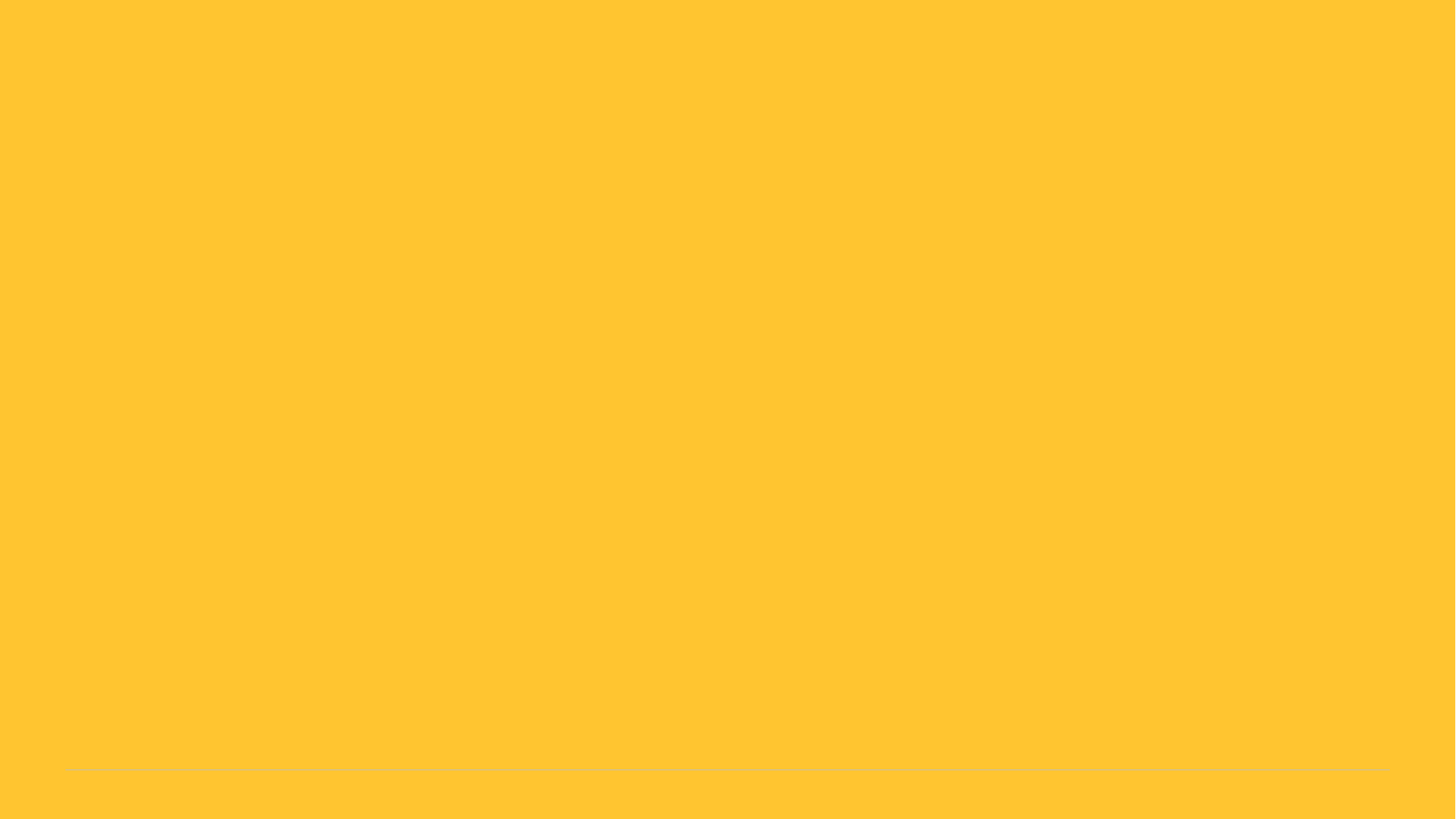

감사
합니다
PROJECT
POSCO AI Project
DATE
2020.06.04